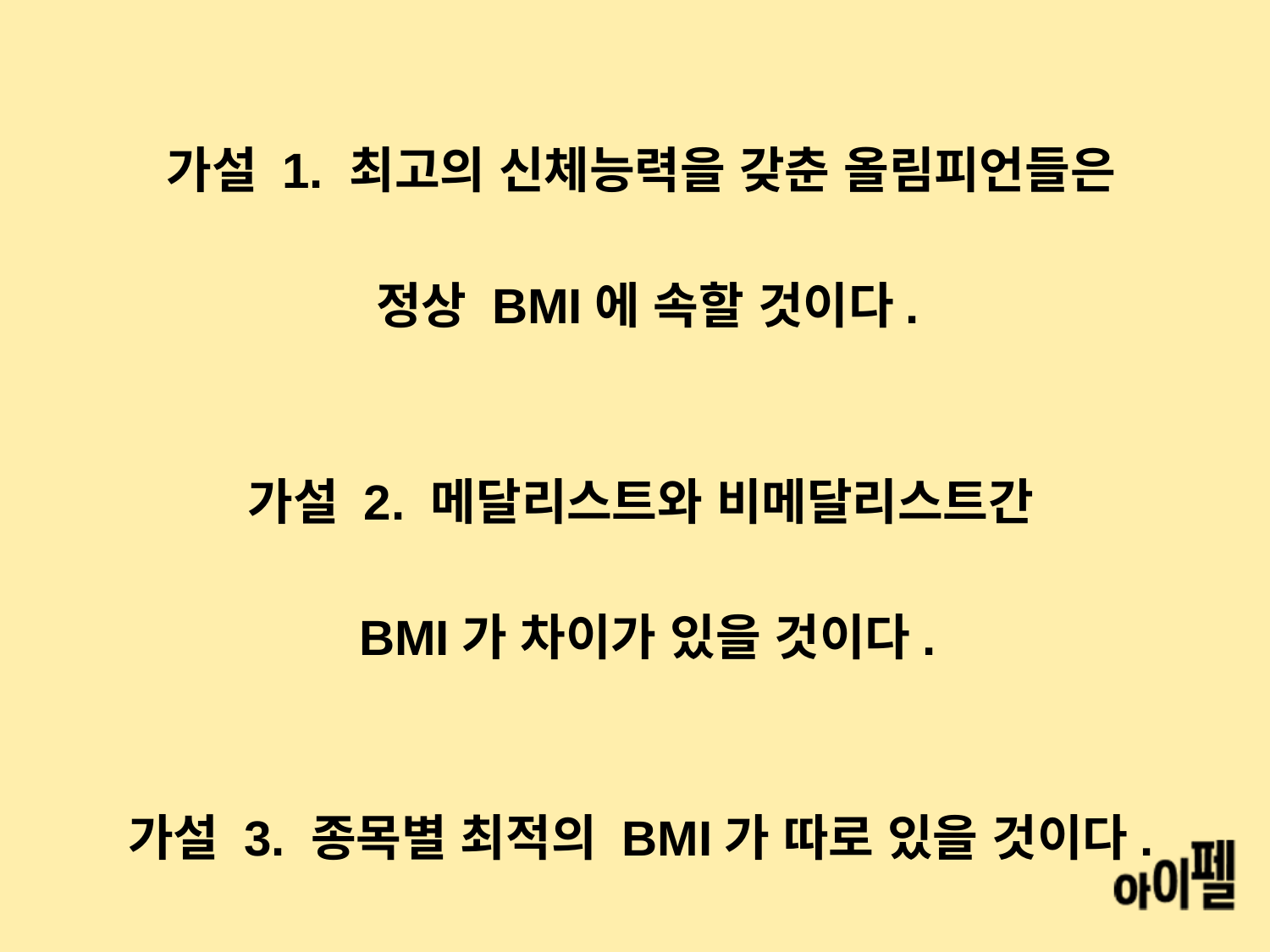

가설 1. 최고의 신체능력을 갖춘 올림피언들은
정상 BMI에 속할 것이다.

가설 2. 메달리스트와 비메달리스트간
BMI가 차이가 있을 것이다.

가설 3. 종목별 최적의 BMI가 따로 있을 것이다.